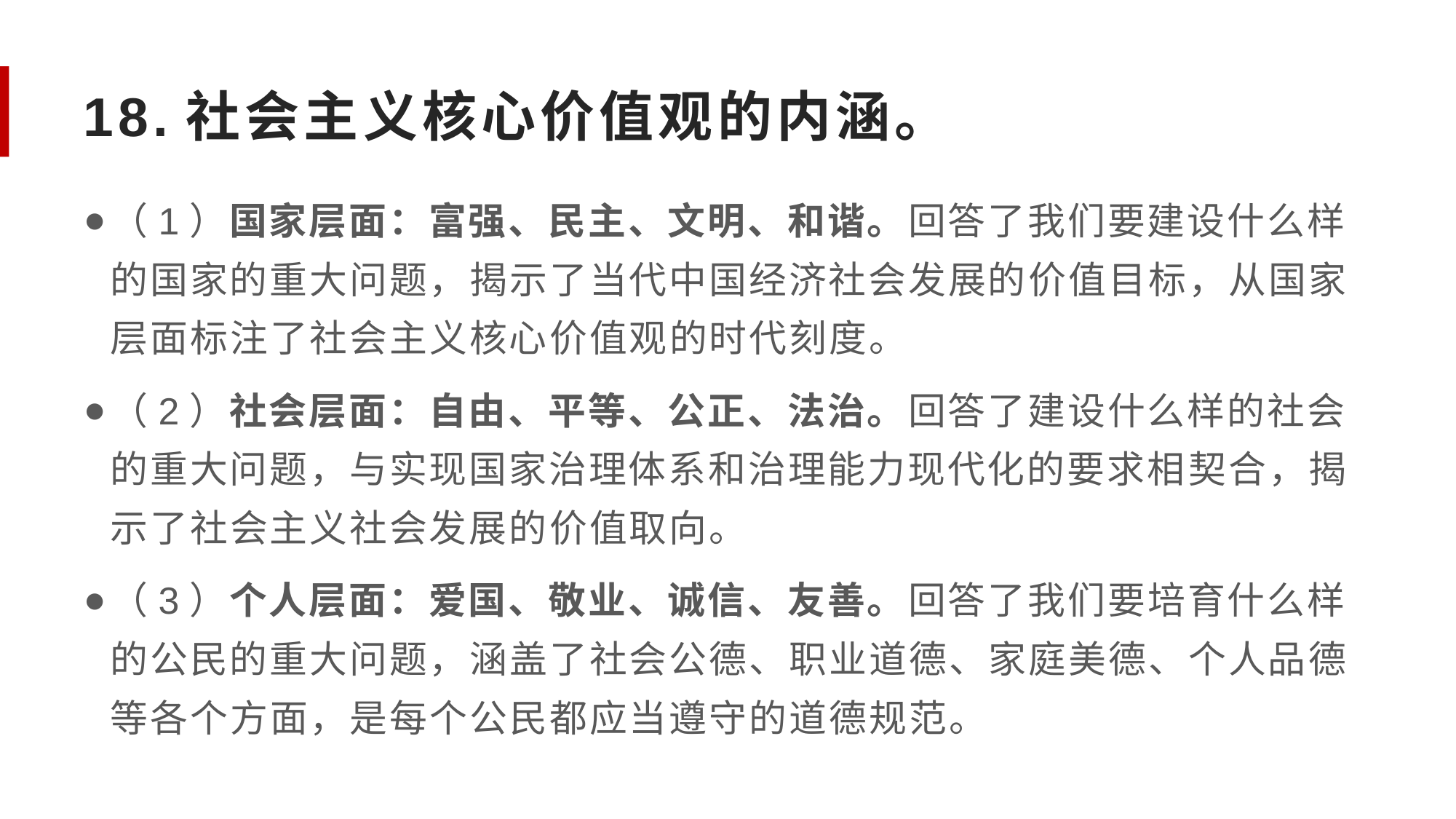

# 18.社会主义核心价值观的内涵。
（1）国家层面：富强、民主、文明、和谐。回答了我们要建设什么样的国家的重大问题，揭示了当代中国经济社会发展的价值目标，从国家层面标注了社会主义核心价值观的时代刻度。
（2）社会层面：自由、平等、公正、法治。回答了建设什么样的社会的重大问题，与实现国家治理体系和治理能力现代化的要求相契合，揭示了社会主义社会发展的价值取向。
（3）个人层面：爱国、敬业、诚信、友善。回答了我们要培育什么样的公民的重大问题，涵盖了社会公德、职业道德、家庭美德、个人品德等各个方面，是每个公民都应当遵守的道德规范。